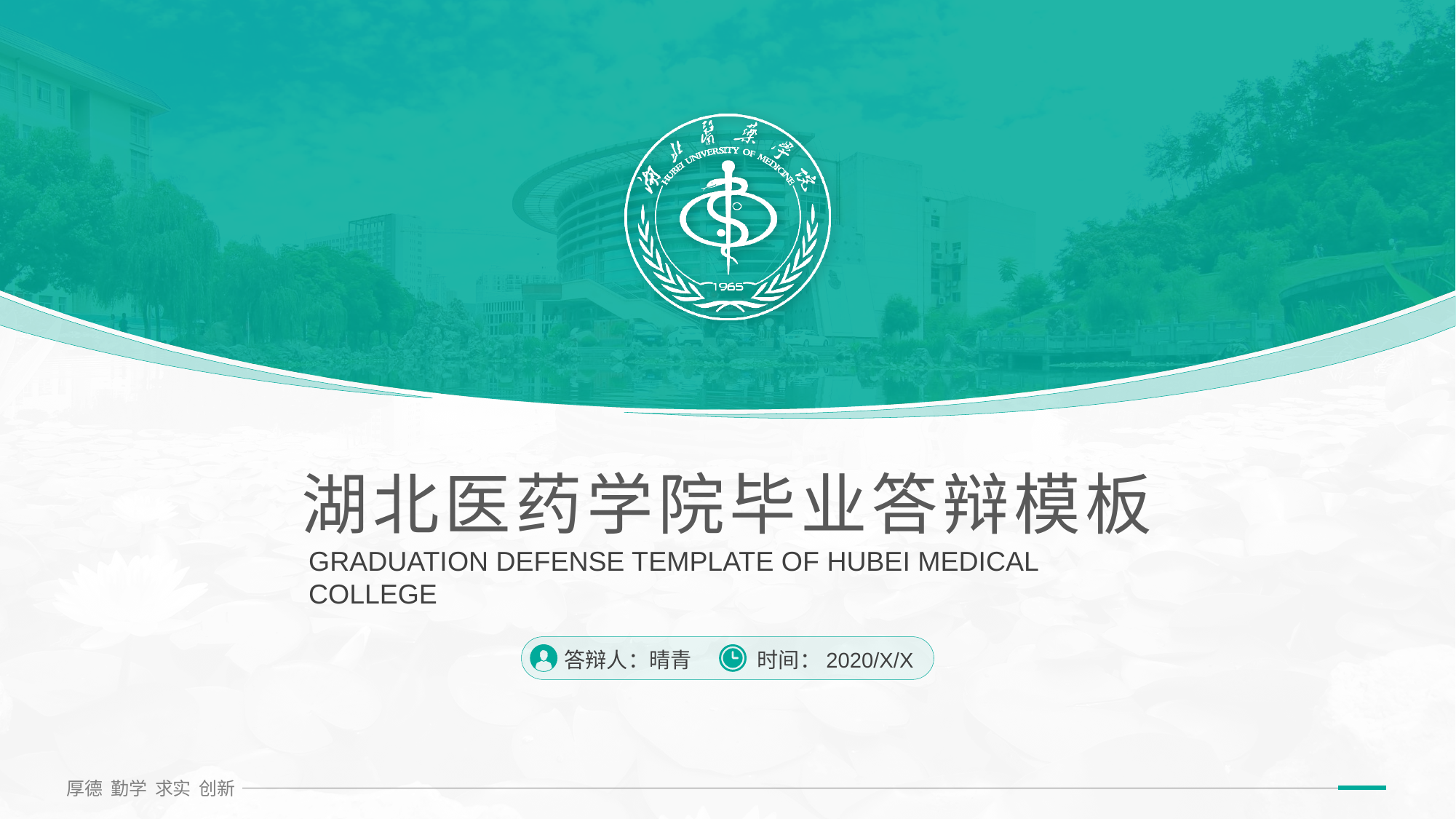

# 湖北医药学院毕业答辩模板
GRADUATION DEFENSE TEMPLATE OF HUBEI MEDICAL COLLEGE
答辩人：晴青
时间：2020/X/X